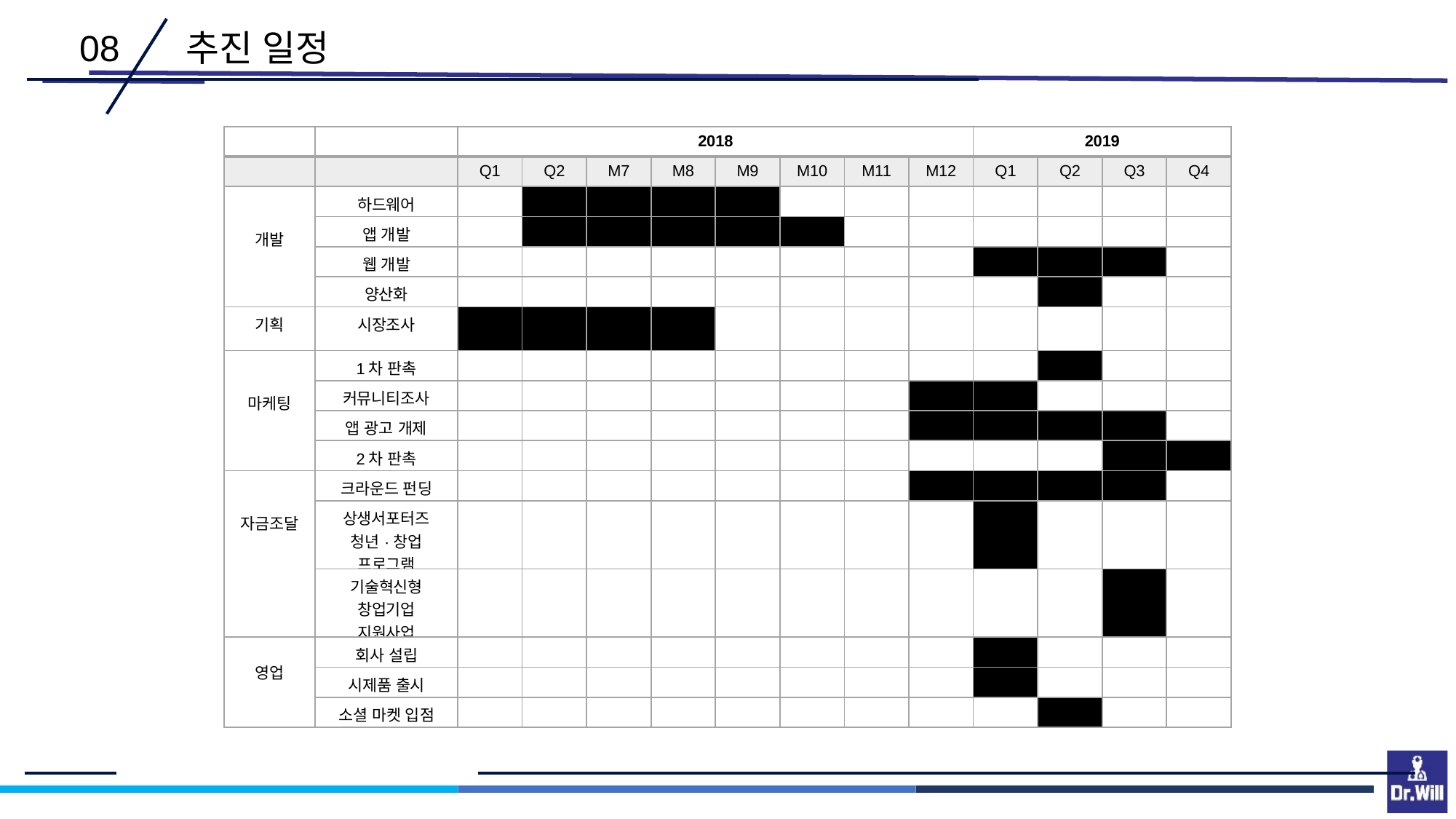

08
추진 일정
|  |  | 2018 |  |  |  |  |  |  |  | 2019 |  |  |  |
| --- | --- | --- | --- | --- | --- | --- | --- | --- | --- | --- | --- | --- | --- |
|  |  | Q1 | Q2 | M7 | M8 | M9 | M10 | M11 | M12 | Q1 | Q2 | Q3 | Q4 |
| 개발 | 하드웨어 |  |  |  |  |  |  |  |  |  |  |  |  |
|  | 앱 개발 |  |  |  |  |  |  |  |  |  |  |  |  |
|  | 웹 개발 |  |  |  |  |  |  |  |  |  |  |  |  |
|  | 양산화 |  |  |  |  |  |  |  |  |  |  |  |  |
| 기획 | 시장조사 |  |  |  |  |  |  |  |  |  |  |  |  |
| 마케팅 | 1차 판촉 |  |  |  |  |  |  |  |  |  |  |  |  |
|  | 커뮤니티조사 |  |  |  |  |  |  |  |  |  |  |  |  |
|  | 앱 광고 개제 |  |  |  |  |  |  |  |  |  |  |  |  |
|  | 2차 판촉 |  |  |  |  |  |  |  |  |  |  |  |  |
| 자금조달 | 크라운드 펀딩 |  |  |  |  |  |  |  |  |  |  |  |  |
|  | 상생서포터즈 청년·창업 프로그램 |  |  |  |  |  |  |  |  |  |  |  |  |
|  | 기술혁신형 창업기업 지원사업 |  |  |  |  |  |  |  |  |  |  |  |  |
| 영업 | 회사 설립 |  |  |  |  |  |  |  |  |  |  |  |  |
|  | 시제품 출시 |  |  |  |  |  |  |  |  |  |  |  |  |
|  | 소셜 마켓 입점 |  |  |  |  |  |  |  |  |  |  |  |  |